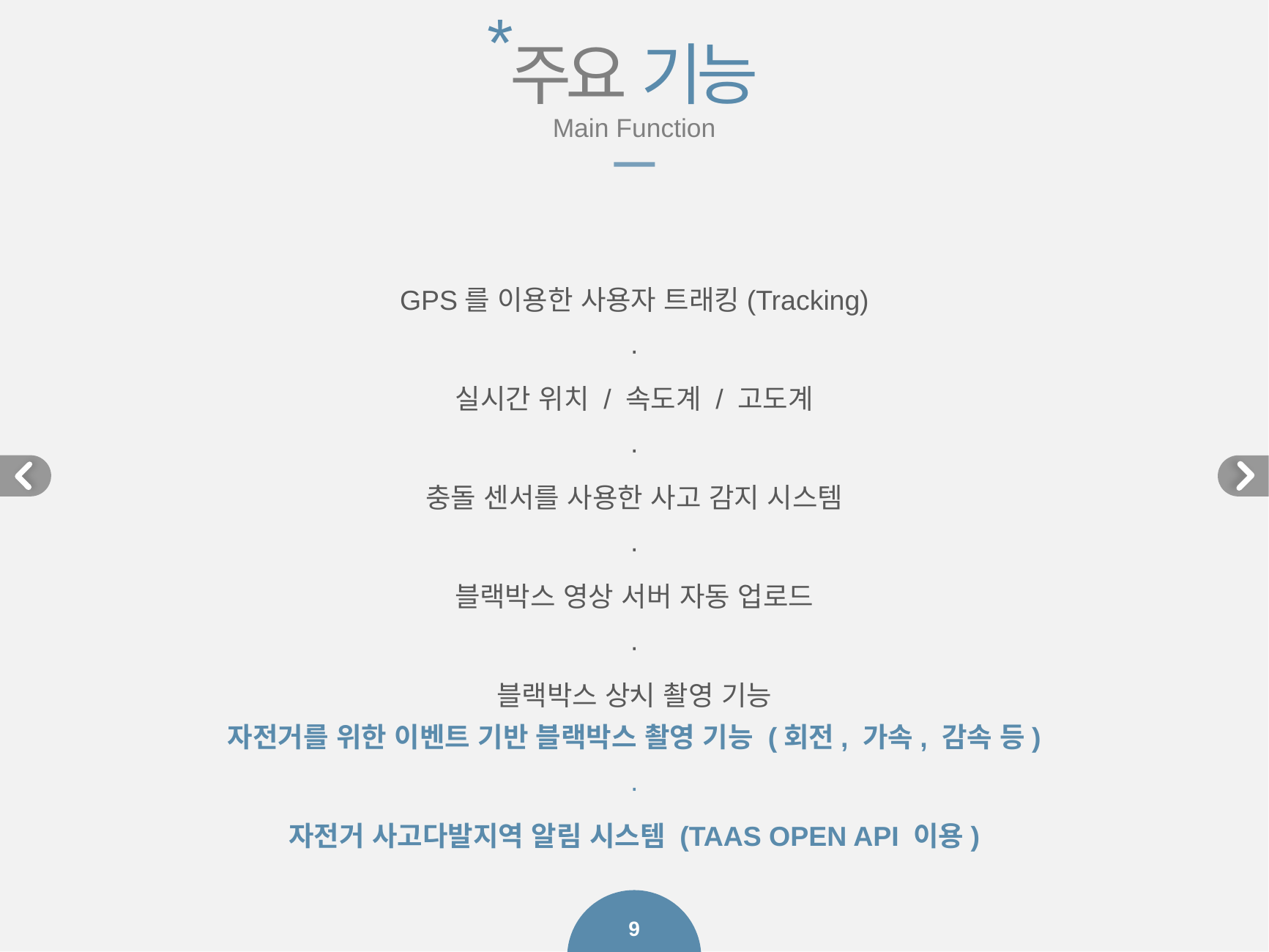

*
주요 기능
Main Function
GPS를 이용한 사용자 트래킹(Tracking)
·
실시간 위치 / 속도계 / 고도계
·
충돌 센서를 사용한 사고 감지 시스템
·
블랙박스 영상 서버 자동 업로드
·
블랙박스 상시 촬영 기능

-
자전거를 위한 이벤트 기반 블랙박스 촬영 기능 (회전, 가속, 감속 등)
·
자전거 사고다발지역 알림 시스템 (TAAS OPEN API 이용)